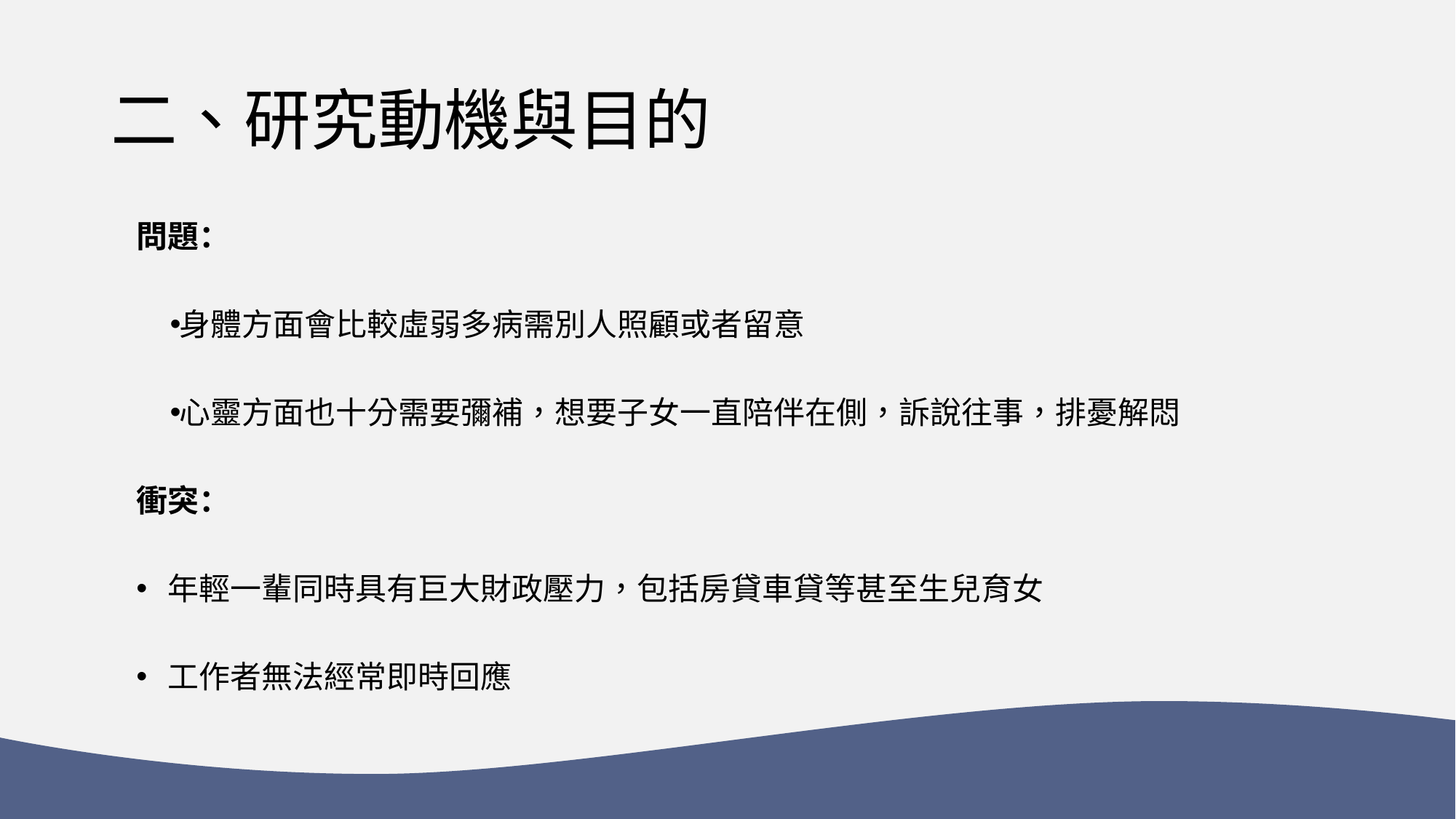

# 二、研究動機與目的
問題：
身體方面會比較虛弱多病需別人照顧或者留意
心靈方面也十分需要彌補，想要子女一直陪伴在側，訴說往事，排憂解悶
衝突：
年輕一輩同時具有巨大財政壓力，包括房貸車貸等甚至生兒育女
工作者無法經常即時回應
PART.1